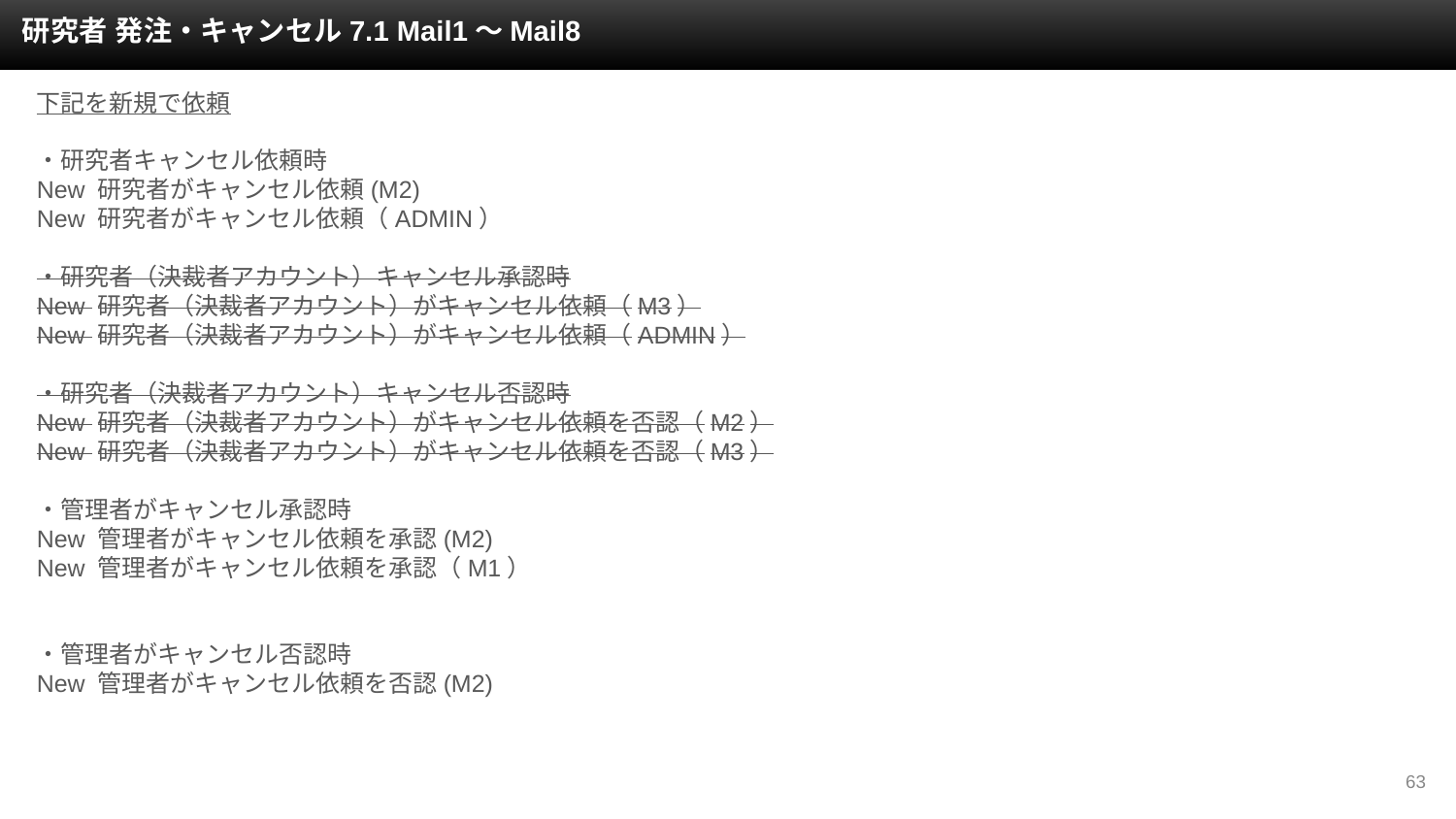

研究者 発注・キャンセル7.1 Mail1～Mail8
下記を新規で依頼

・研究者キャンセル依頼時
New 研究者がキャンセル依頼(M2)
New 研究者がキャンセル依頼（ADMIN）

・研究者（決裁者アカウント）キャンセル承認時
New 研究者（決裁者アカウント）がキャンセル依頼（M3）
New 研究者（決裁者アカウント）がキャンセル依頼（ADMIN）

・研究者（決裁者アカウント）キャンセル否認時
New 研究者（決裁者アカウント）がキャンセル依頼を否認（M2）
New 研究者（決裁者アカウント）がキャンセル依頼を否認（M3）

・管理者がキャンセル承認時
New 管理者がキャンセル依頼を承認(M2)
New 管理者がキャンセル依頼を承認（M1）

・管理者がキャンセル否認時
New 管理者がキャンセル依頼を否認(M2)
63